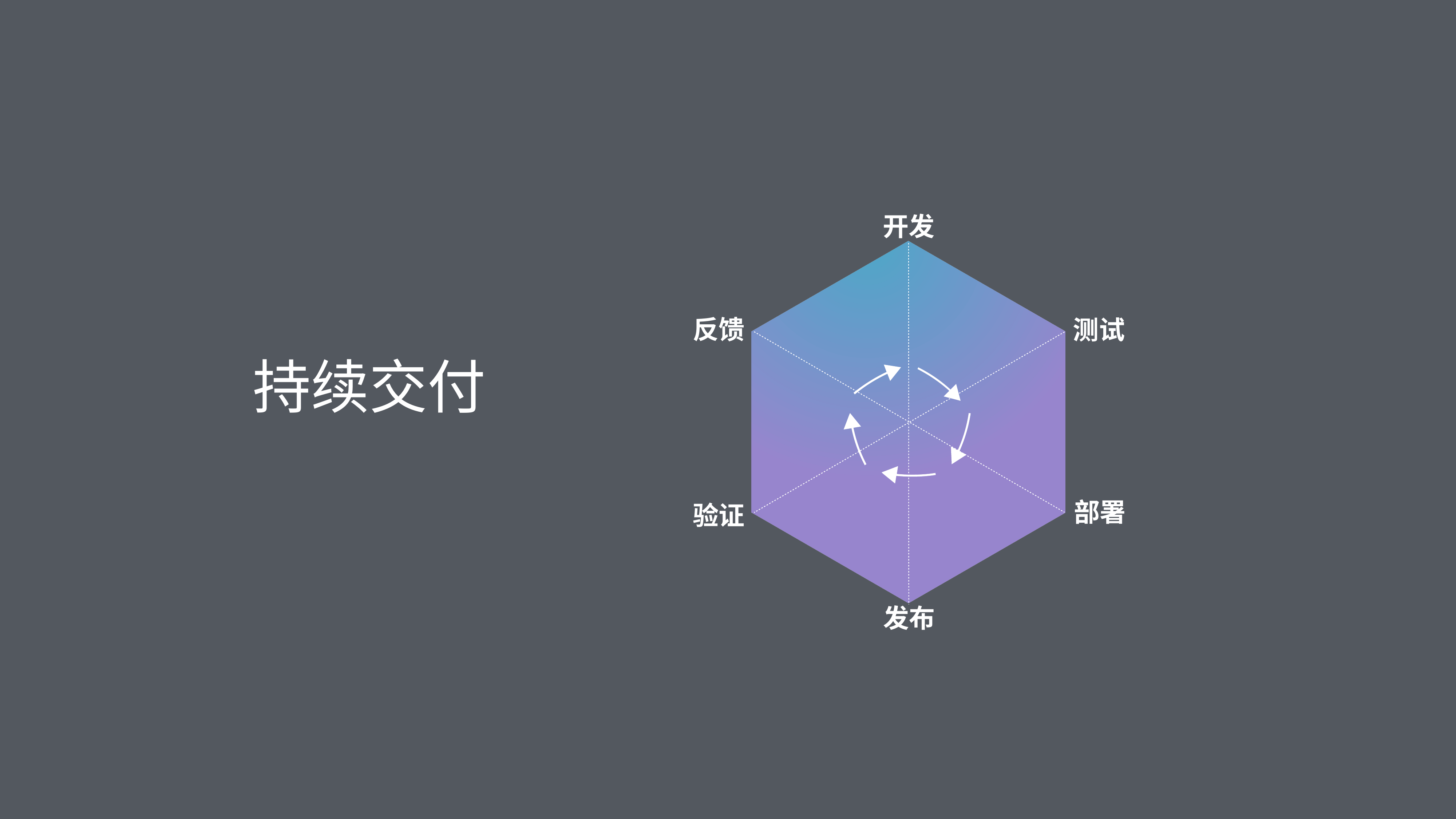

开发

反馈
测试

持续交付

部署
验证
发布